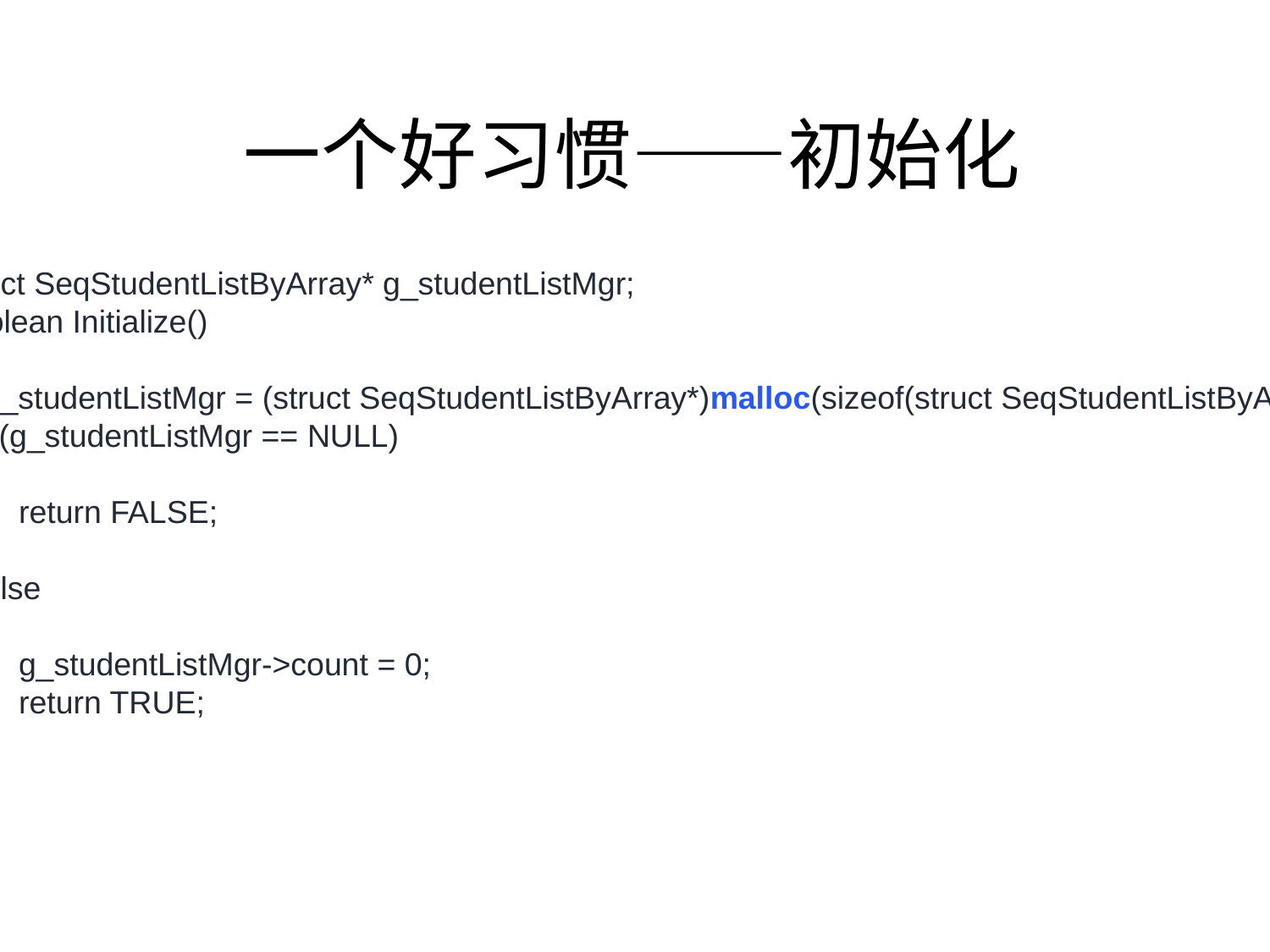

一个好习惯——初始化
struct SeqStudentListByArray* g_studentListMgr;
Boolean Initialize()
{
    g_studentListMgr = (struct SeqStudentListByArray*)malloc(sizeof(struct SeqStudentListByArray));
    if(g_studentListMgr == NULL)
    {
        return FALSE;
    }
    else
    {
        g_studentListMgr->count = 0;
        return TRUE;
    }
}